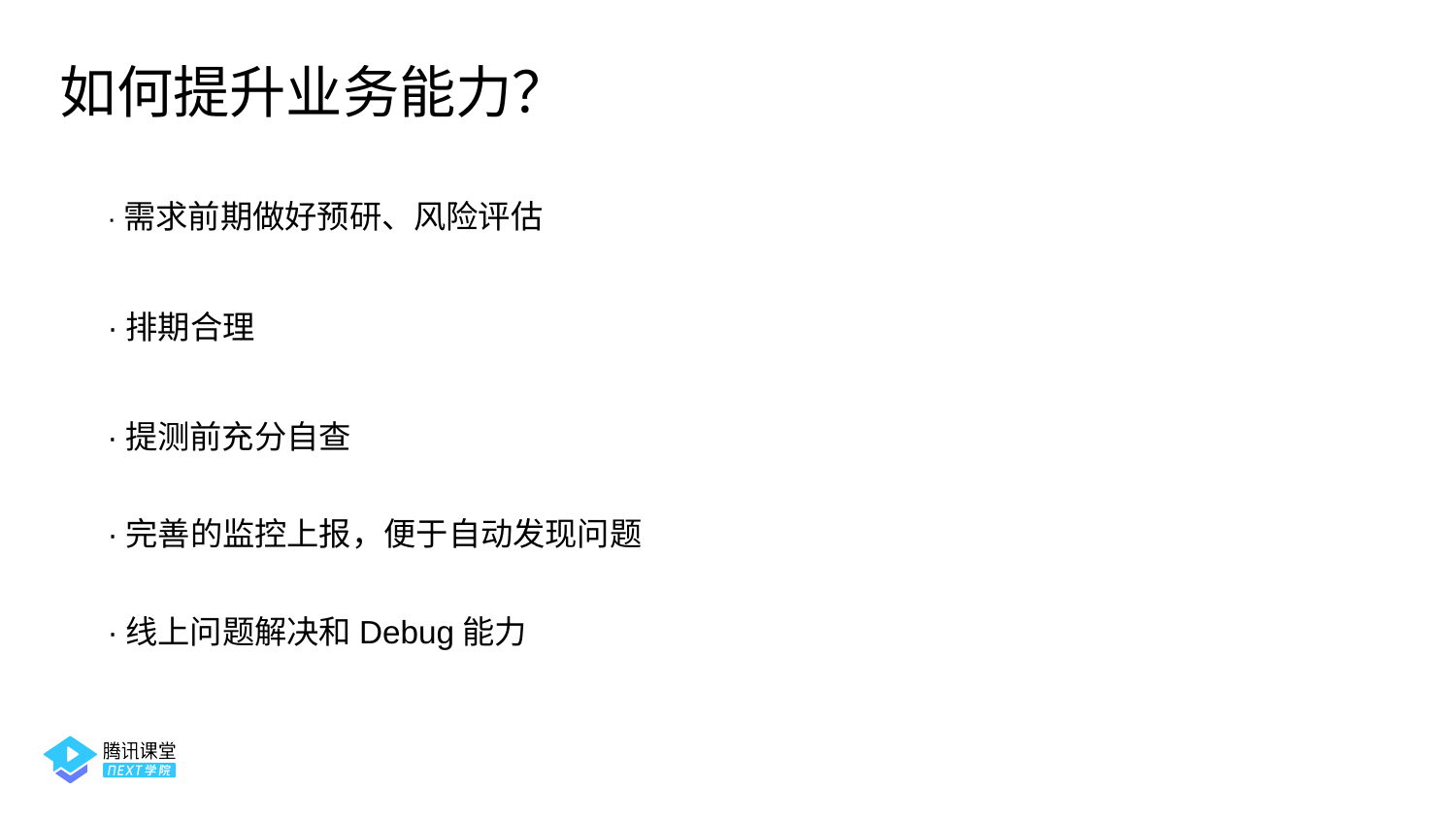

如何提升业务能力？
·需求前期做好预研、风险评估
·排期合理
·提测前充分自查
·完善的监控上报，便于自动发现问题
·线上问题解决和Debug能力